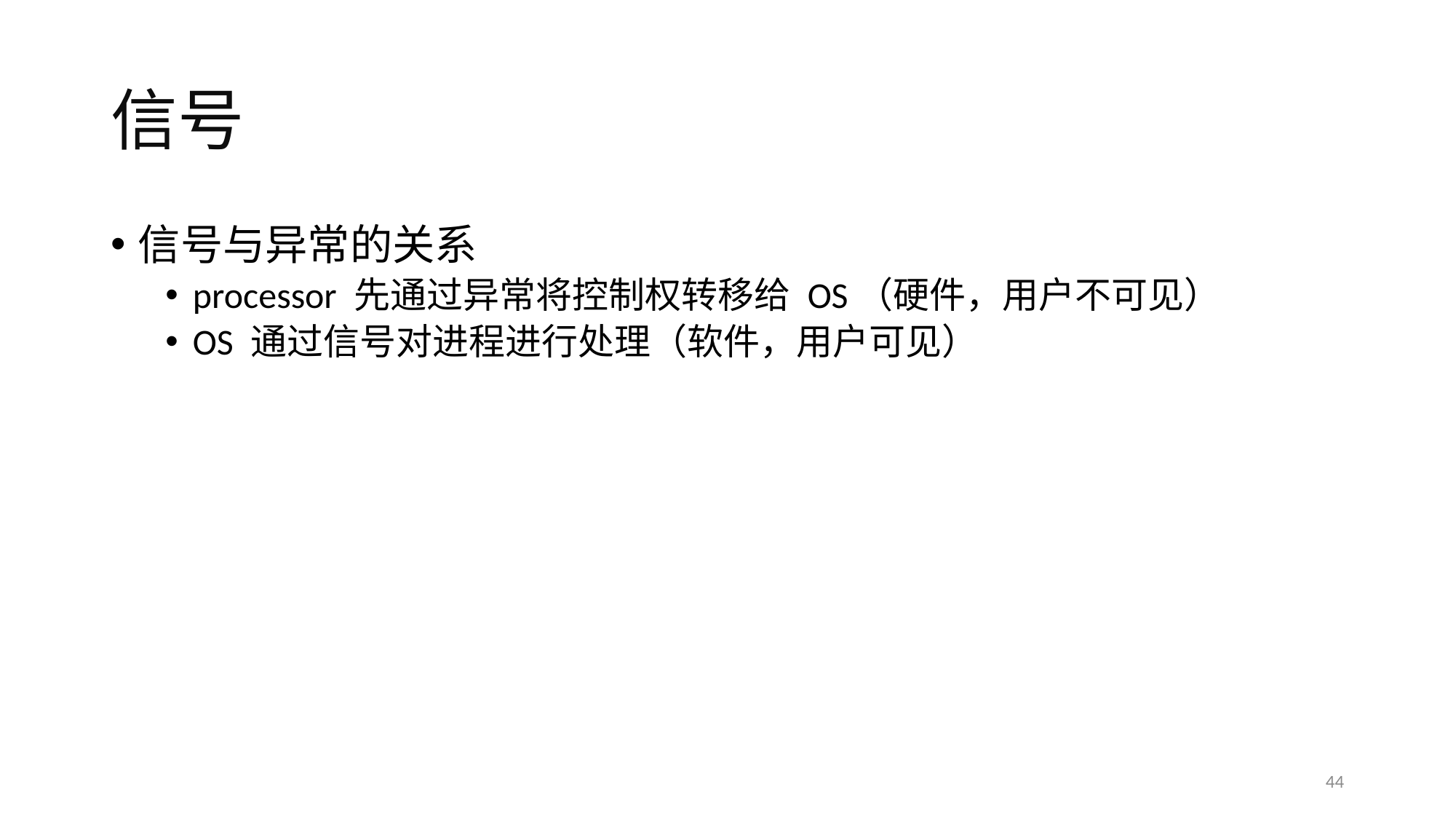

# 信号
信号与异常的关系
processor 先通过异常将控制权转移给 OS（硬件，用户不可见）
OS 通过信号对进程进行处理（软件，用户可见）
44